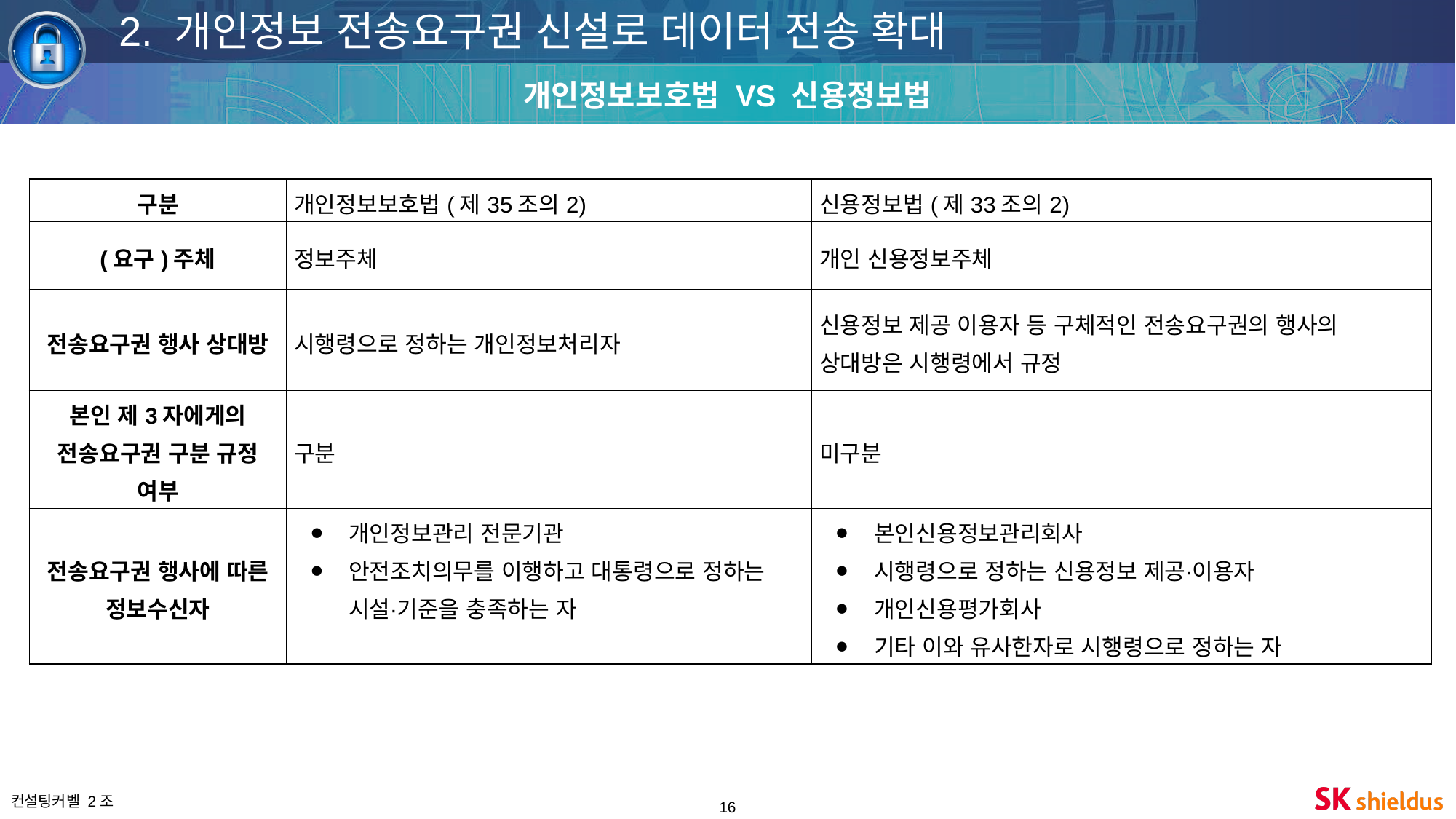

2. 개인정보 전송요구권 신설로 데이터 전송 확대

개인정보보호법 VS 신용정보법
| 구분 | 개인정보보호법(제35조의2) | 신용정보법(제33조의2) |
| --- | --- | --- |
| (요구)주체 | 정보주체 | 개인 신용정보주체 |
| 전송요구권 행사 상대방 | 시행령으로 정하는 개인정보처리자 | 신용정보 제공 이용자 등 구체적인 전송요구권의 행사의 상대방은 시행령에서 규정 |
| 본인 제3자에게의 전송요구권 구분 규정 여부 | 구분 | 미구분 |
| 전송요구권 행사에 따른 정보수신자 | 개인정보관리 전문기관 안전조치의무를 이행하고 대통령으로 정하는 시설∙기준을 충족하는 자 | 본인신용정보관리회사 시행령으로 정하는 신용정보 제공∙이용자 개인신용평가회사 기타 이와 유사한자로 시행령으로 정하는 자 |
16